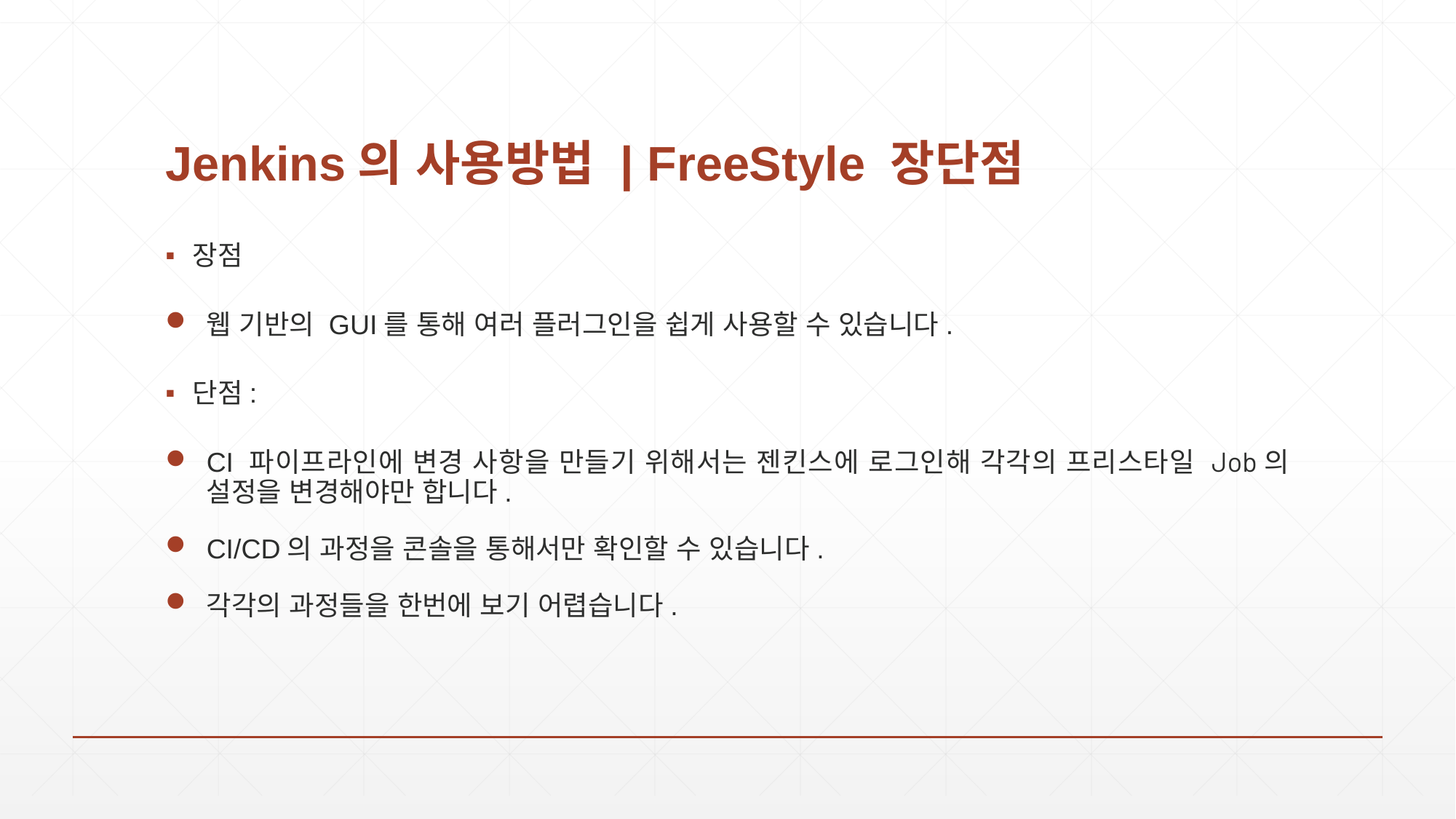

# Jenkins의 사용방법 | FreeStyle 장단점

장점
웹 기반의 GUI를 통해 여러 플러그인을 쉽게 사용할 수 있습니다.
단점:
CI 파이프라인에 변경 사항을 만들기 위해서는 젠킨스에 로그인해 각각의 프리스타일 Job의 설정을 변경해야만 합니다.
CI/CD의 과정을 콘솔을 통해서만 확인할 수 있습니다.
각각의 과정들을 한번에 보기 어렵습니다.